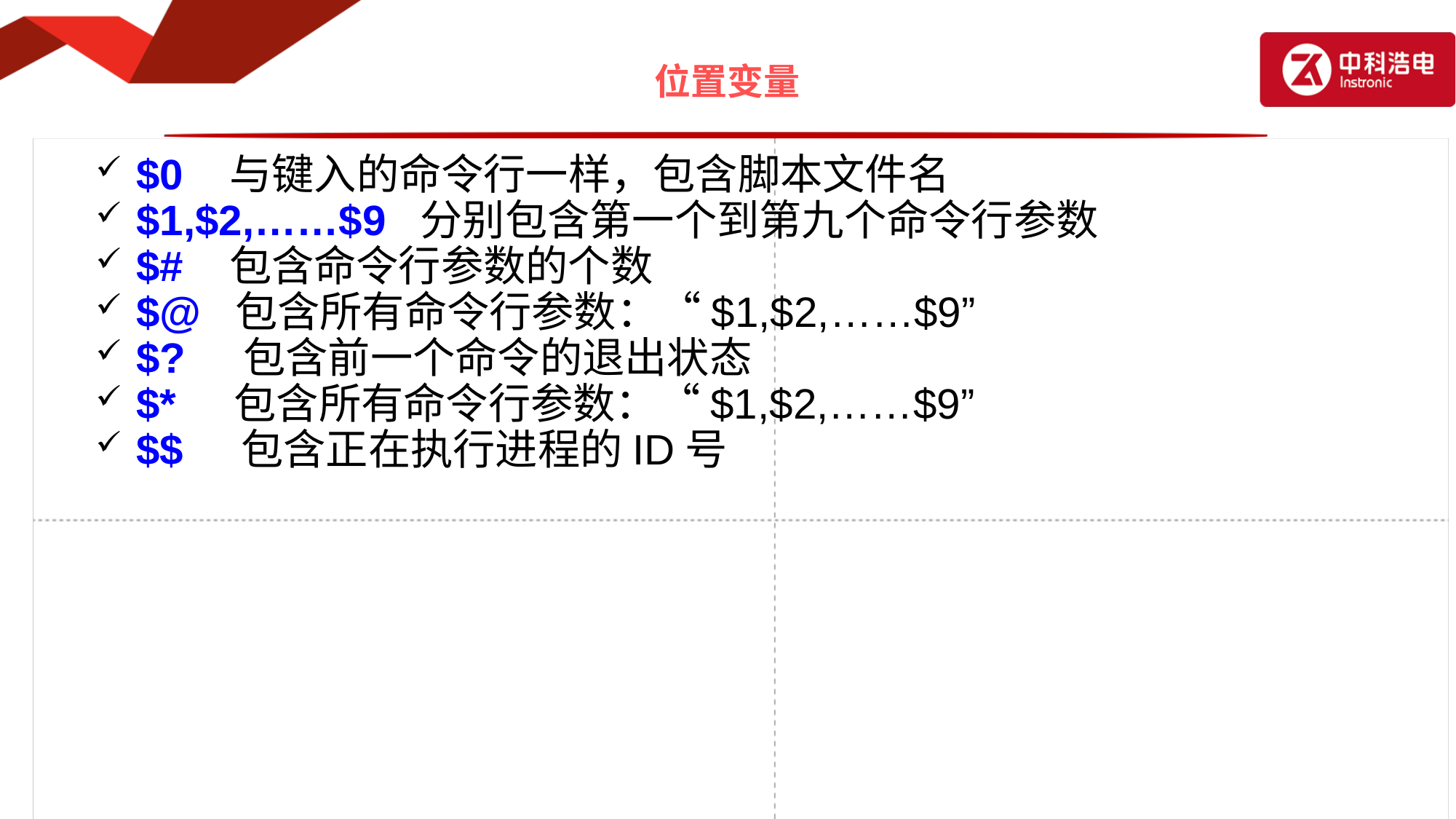

# 位置变量
$0   与键入的命令行一样，包含脚本文件名
$1,$2,……$9  分别包含第一个到第九个命令行参数
$#   包含命令行参数的个数
$@  包含所有命令行参数：“$1,$2,……$9”
$?    包含前一个命令的退出状态
$*    包含所有命令行参数：“$1,$2,……$9”
$$    包含正在执行进程的ID号